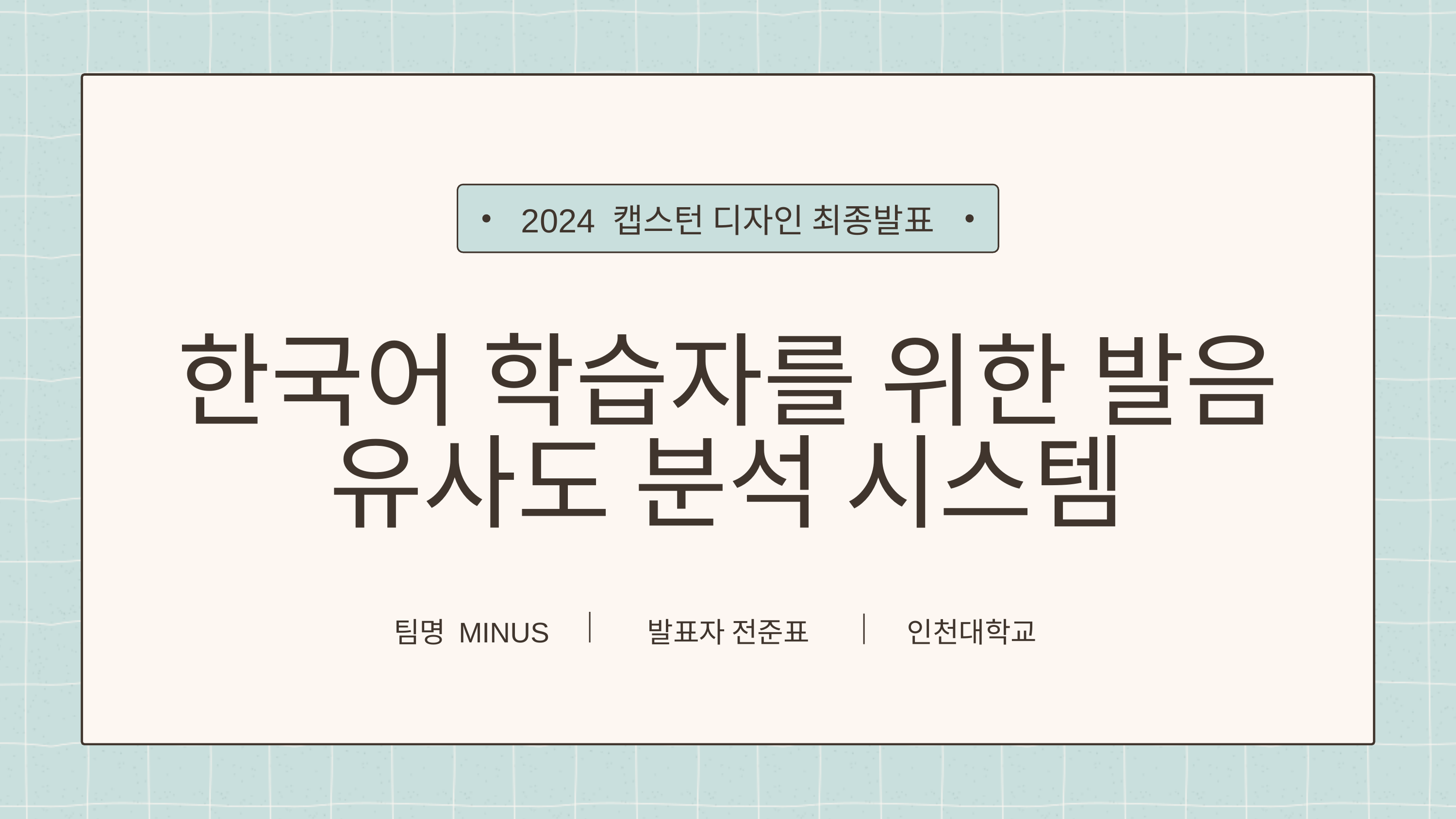

2024 캡스턴 디자인 최종발표

한국어 학습자를 위한 발음 유사도 분석 시스템
팀명 MINUS
발표자 전준표
인천대학교